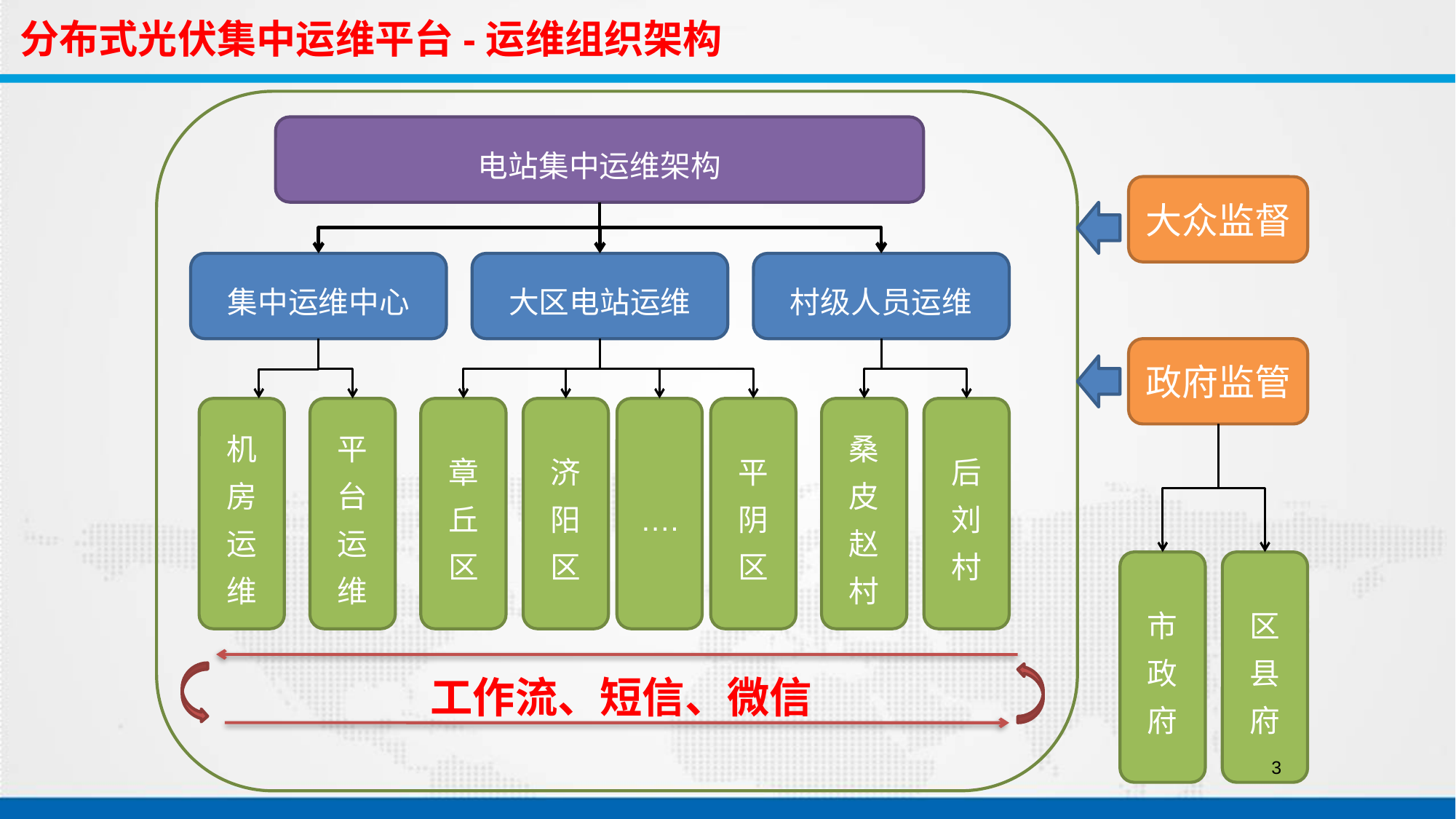

分布式光伏集中运维平台-运维组织架构

电站集中运维架构
大众监督

集中运维中心
大区电站运维
村级人员运维
政府监管

机房运维
平台运维
章丘区
济阳区
….
平阴区
桑皮赵
村
后刘
村
市政府
区县府
工作流、短信、微信

3